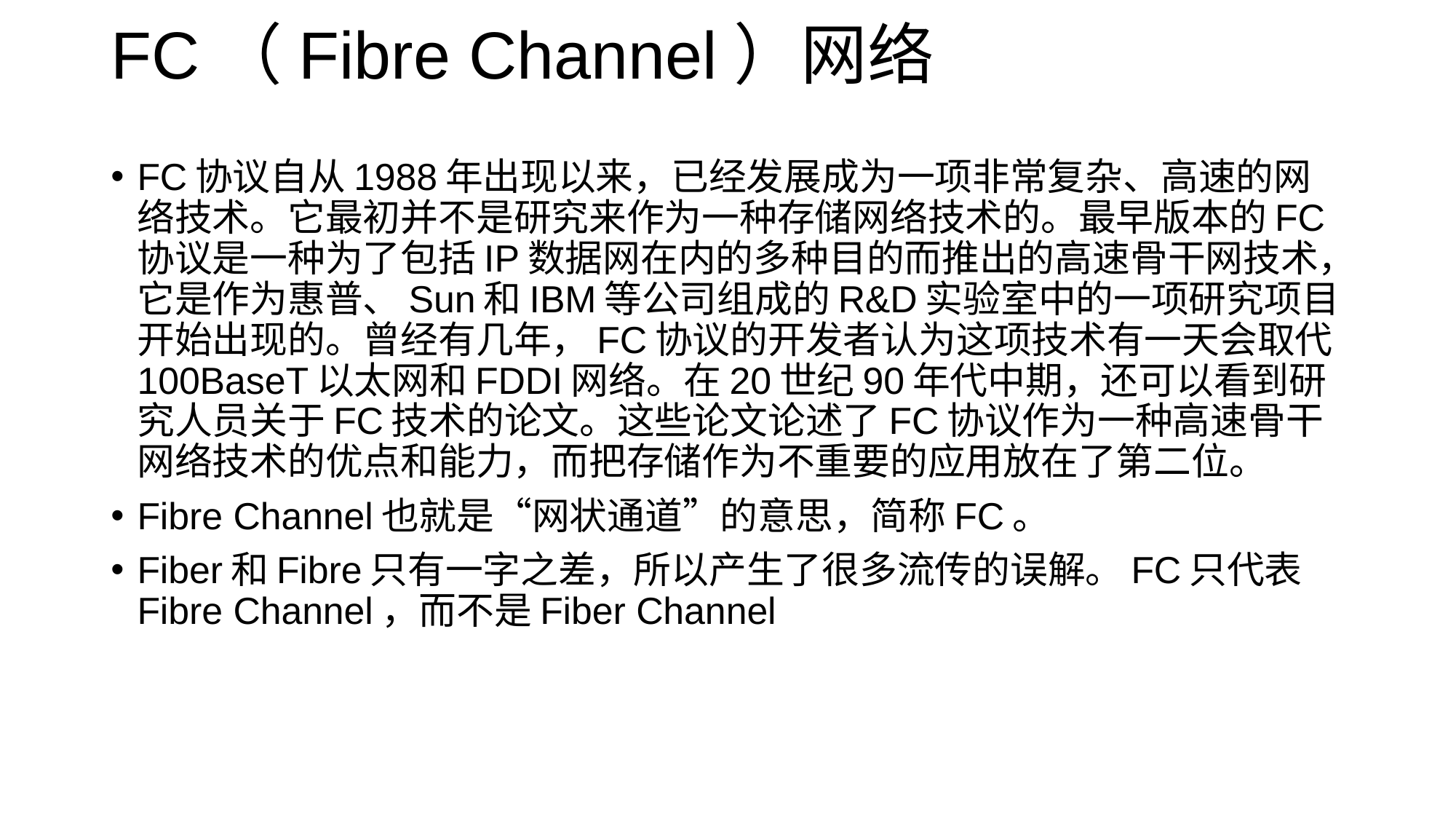

# FC（Fibre Channel）网络
FC协议自从1988年出现以来，已经发展成为一项非常复杂、高速的网络技术。它最初并不是研究来作为一种存储网络技术的。最早版本的FC协议是一种为了包括IP数据网在内的多种目的而推出的高速骨干网技术，它是作为惠普、Sun和IBM等公司组成的R&D实验室中的一项研究项目开始出现的。曾经有几年，FC协议的开发者认为这项技术有一天会取代100BaseT以太网和FDDI网络。在20世纪90年代中期，还可以看到研究人员关于FC技术的论文。这些论文论述了FC协议作为一种高速骨干网络技术的优点和能力，而把存储作为不重要的应用放在了第二位。
Fibre Channel也就是“网状通道”的意思，简称FC。
Fiber和Fibre只有一字之差，所以产生了很多流传的误解。FC只代表Fibre Channel，而不是Fiber Channel